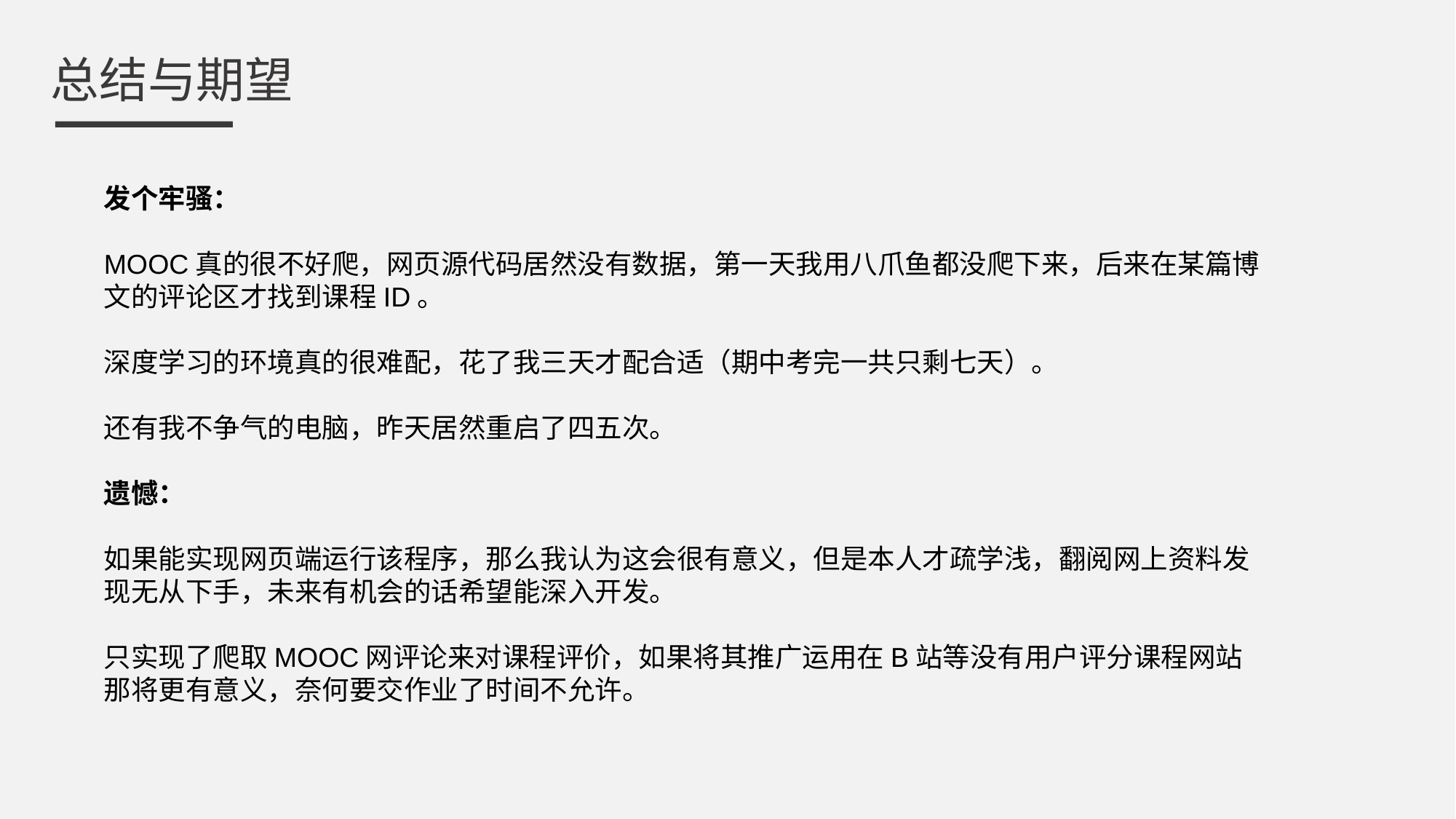

总结与期望
发个牢骚：

MOOC真的很不好爬，网页源代码居然没有数据，第一天我用八爪鱼都没爬下来，后来在某篇博文的评论区才找到课程ID。

深度学习的环境真的很难配，花了我三天才配合适（期中考完一共只剩七天）。

还有我不争气的电脑，昨天居然重启了四五次。

遗憾：

如果能实现网页端运行该程序，那么我认为这会很有意义，但是本人才疏学浅，翻阅网上资料发现无从下手，未来有机会的话希望能深入开发。

只实现了爬取MOOC网评论来对课程评价，如果将其推广运用在B站等没有用户评分课程网站那将更有意义，奈何要交作业了时间不允许。